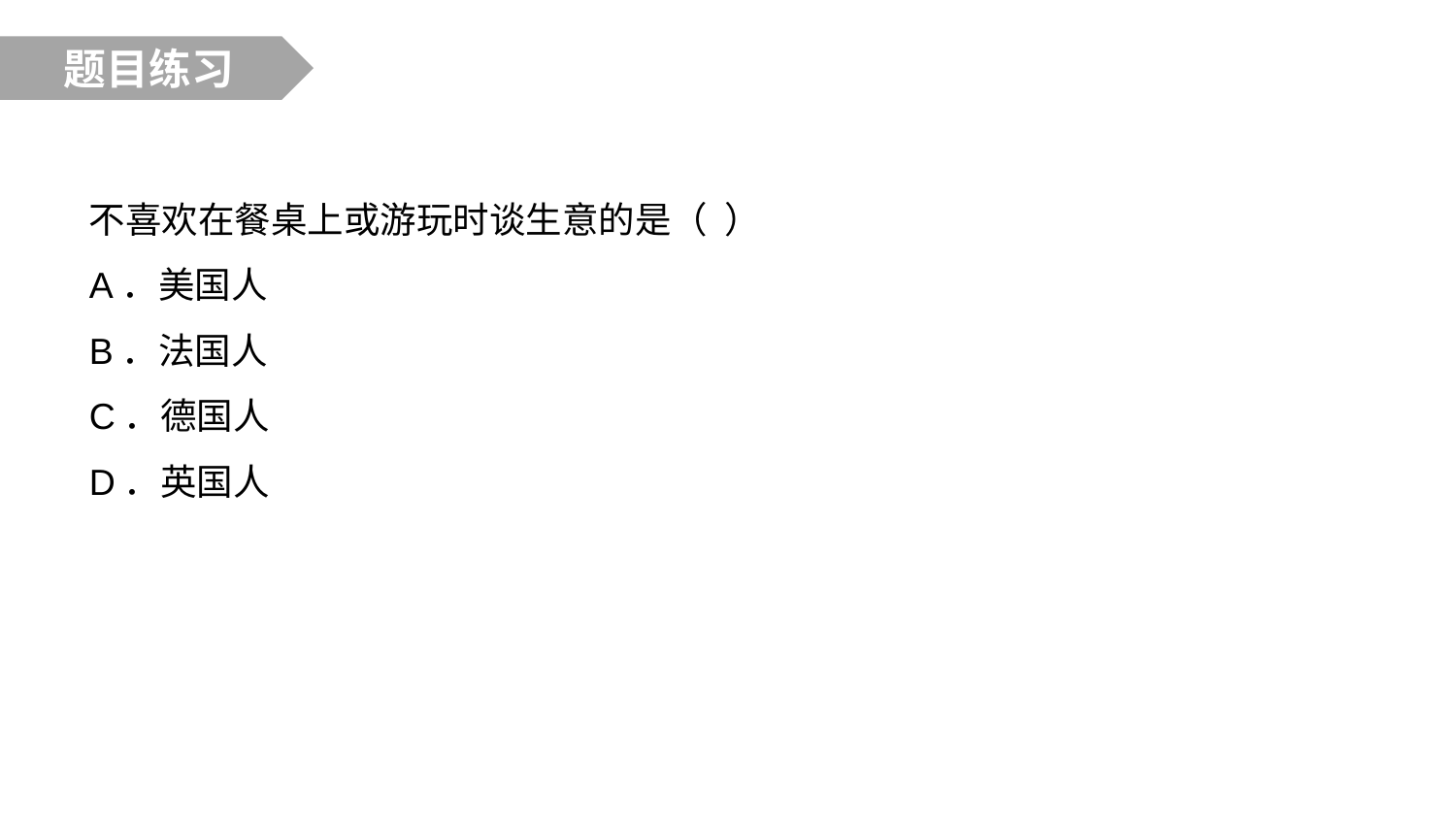

题目练习
不喜欢在餐桌上或游玩时谈生意的是（  ）
A．美国人
B．法国人
C．德国人
D．英国人